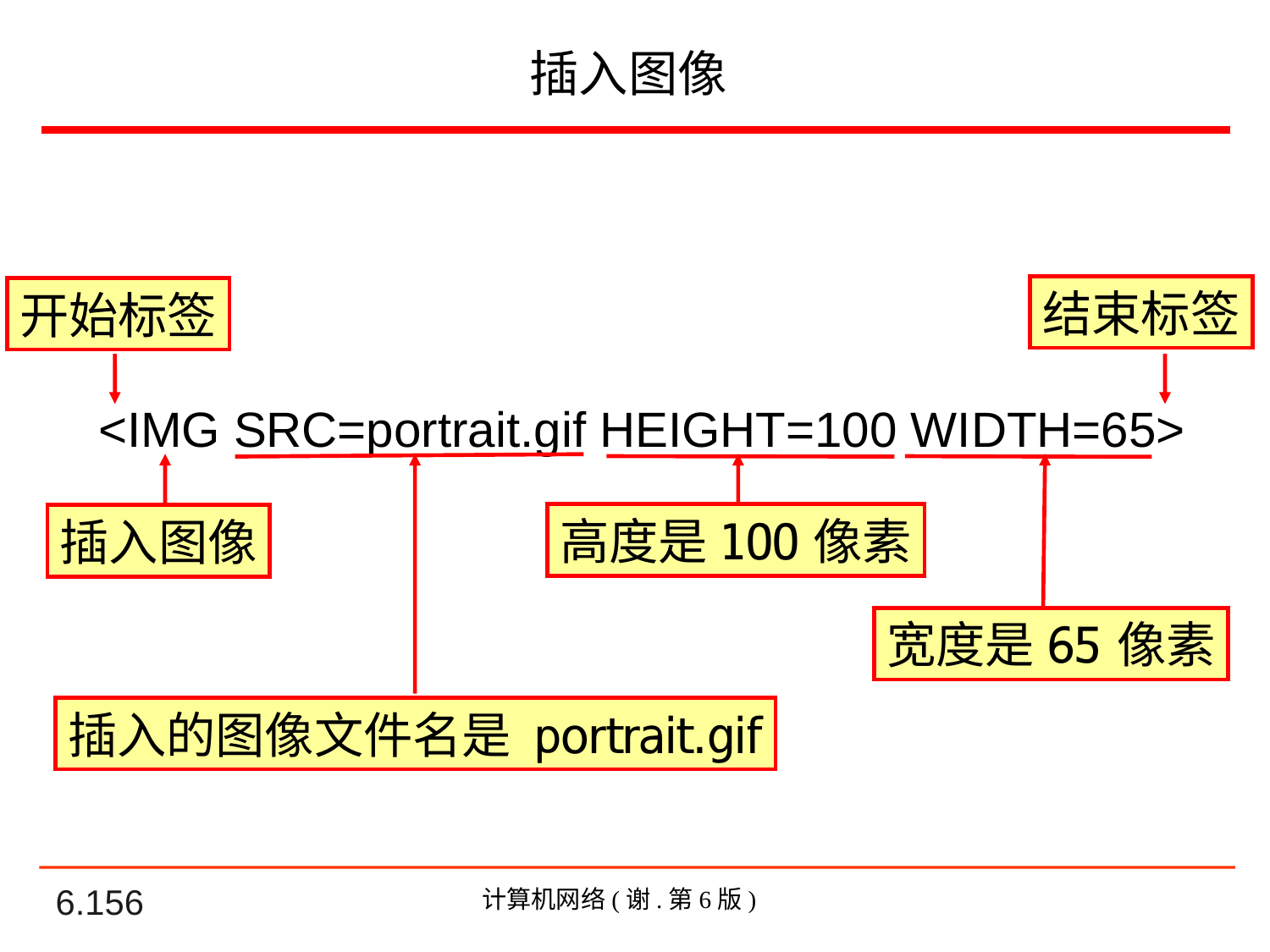

# 插入图像
结束标签

开始标签

<IMG SRC=portrait.gif HEIGHT=100 WIDTH=65>

插入图像

插入的图像文件名是 portrait.gif

高度是 100 像素

宽度是 65 像素